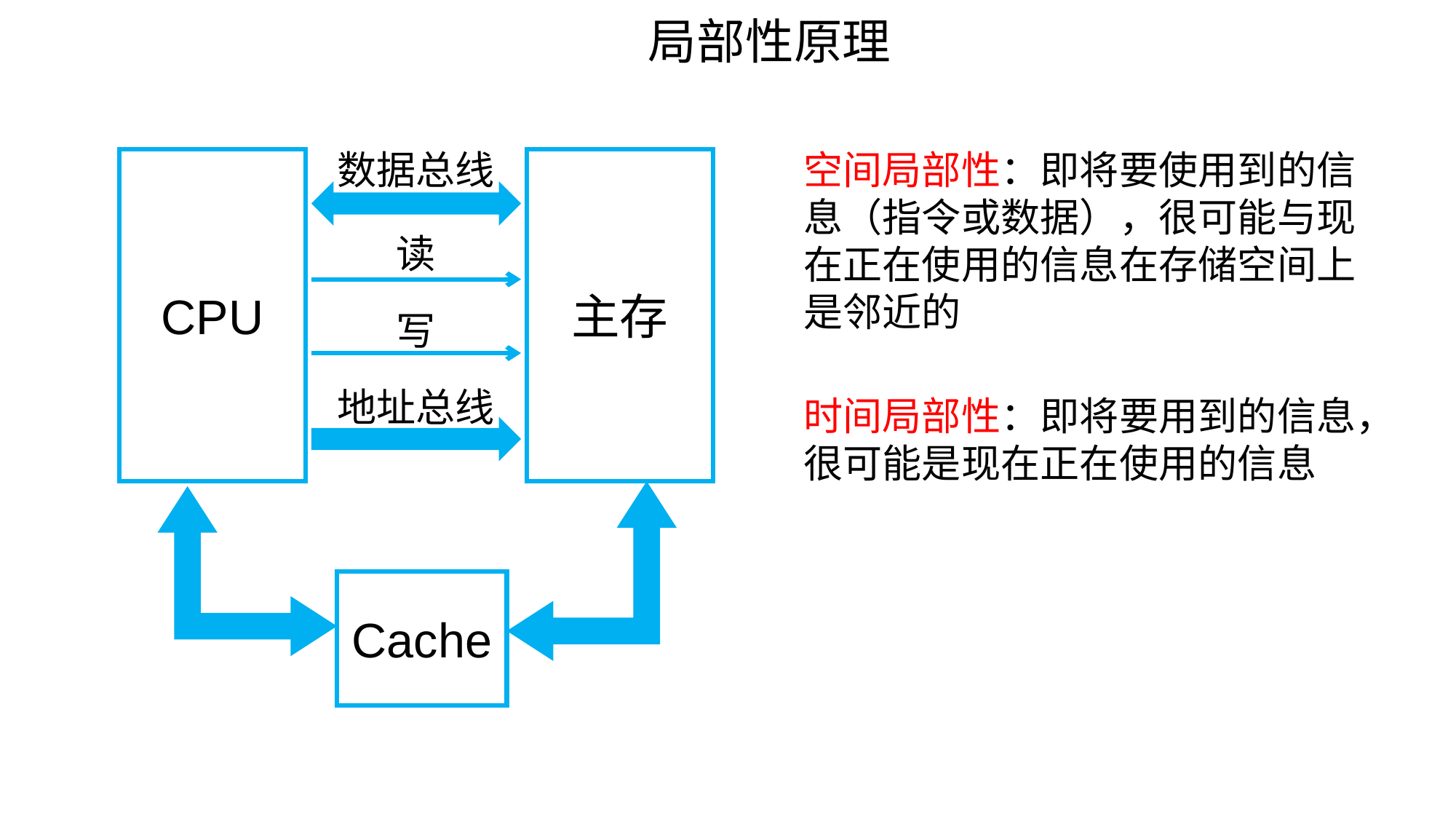

局部性原理
数据总线
空间局部性：即将要使用到的信息（指令或数据），很可能与现在正在使用的信息在存储空间上是邻近的
CPU
主存

读
写
地址总线
时间局部性：即将要用到的信息，很可能是现在正在使用的信息

Cache